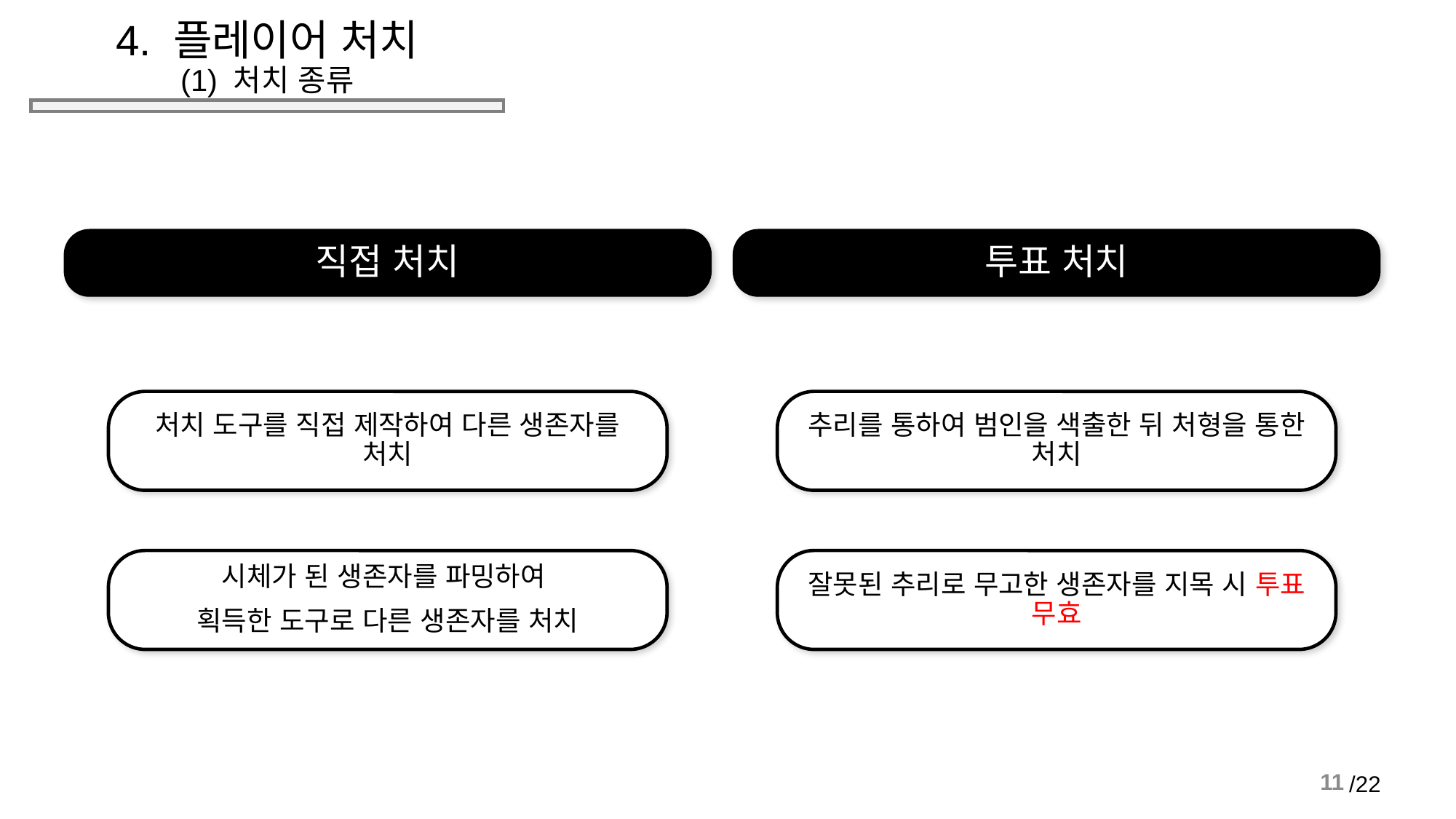

# 4. 플레이어 처치 (1) 처치 종류
직접 처치
투표 처치
처치 도구를 직접 제작하여 다른 생존자를 처치
추리를 통하여 범인을 색출한 뒤 처형을 통한 처치
시체가 된 생존자를 파밍하여
획득한 도구로 다른 생존자를 처치
잘못된 추리로 무고한 생존자를 지목 시 투표 무효
11